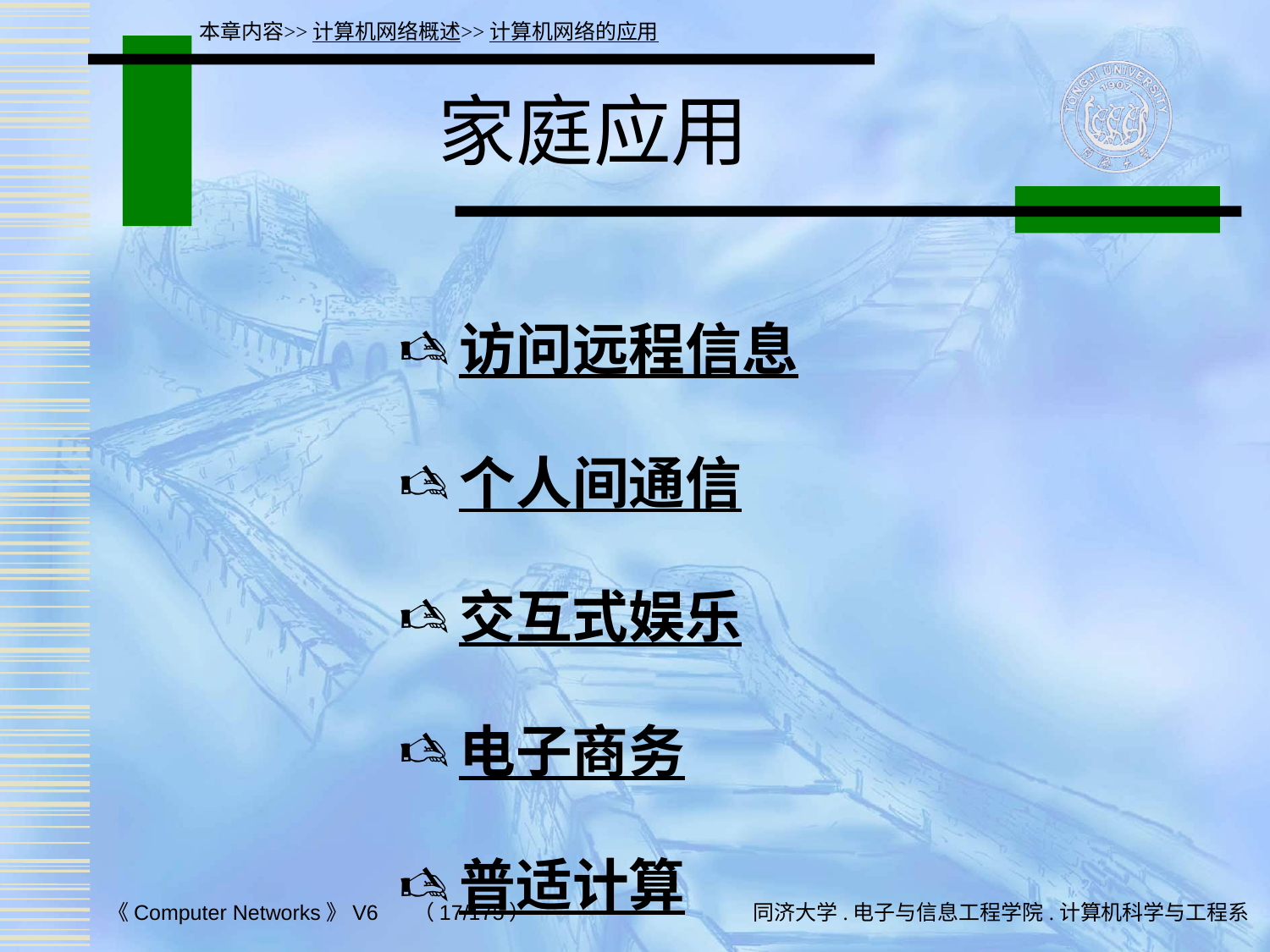

本章内容>>计算机网络概述>>计算机网络的应用
# 家庭应用
访问远程信息
个人间通信
交互式娱乐
电子商务
普适计算